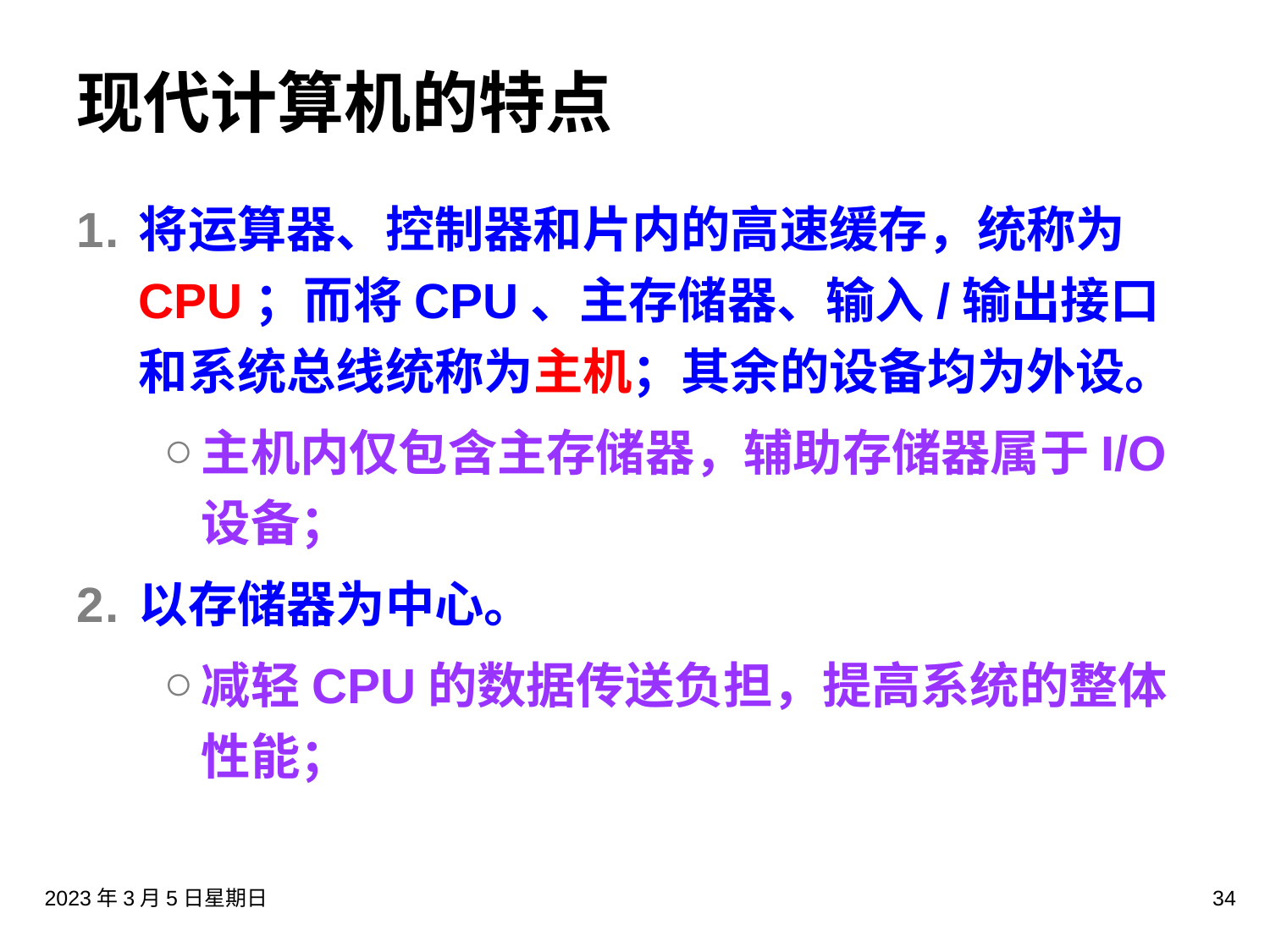

# 现代计算机的特点
将运算器、控制器和片内的高速缓存，统称为CPU；而将CPU、主存储器、输入/输出接口和系统总线统称为主机；其余的设备均为外设。
主机内仅包含主存储器，辅助存储器属于I/O设备；
以存储器为中心。
减轻CPU的数据传送负担，提高系统的整体性能；
2023年3月5日星期日
34